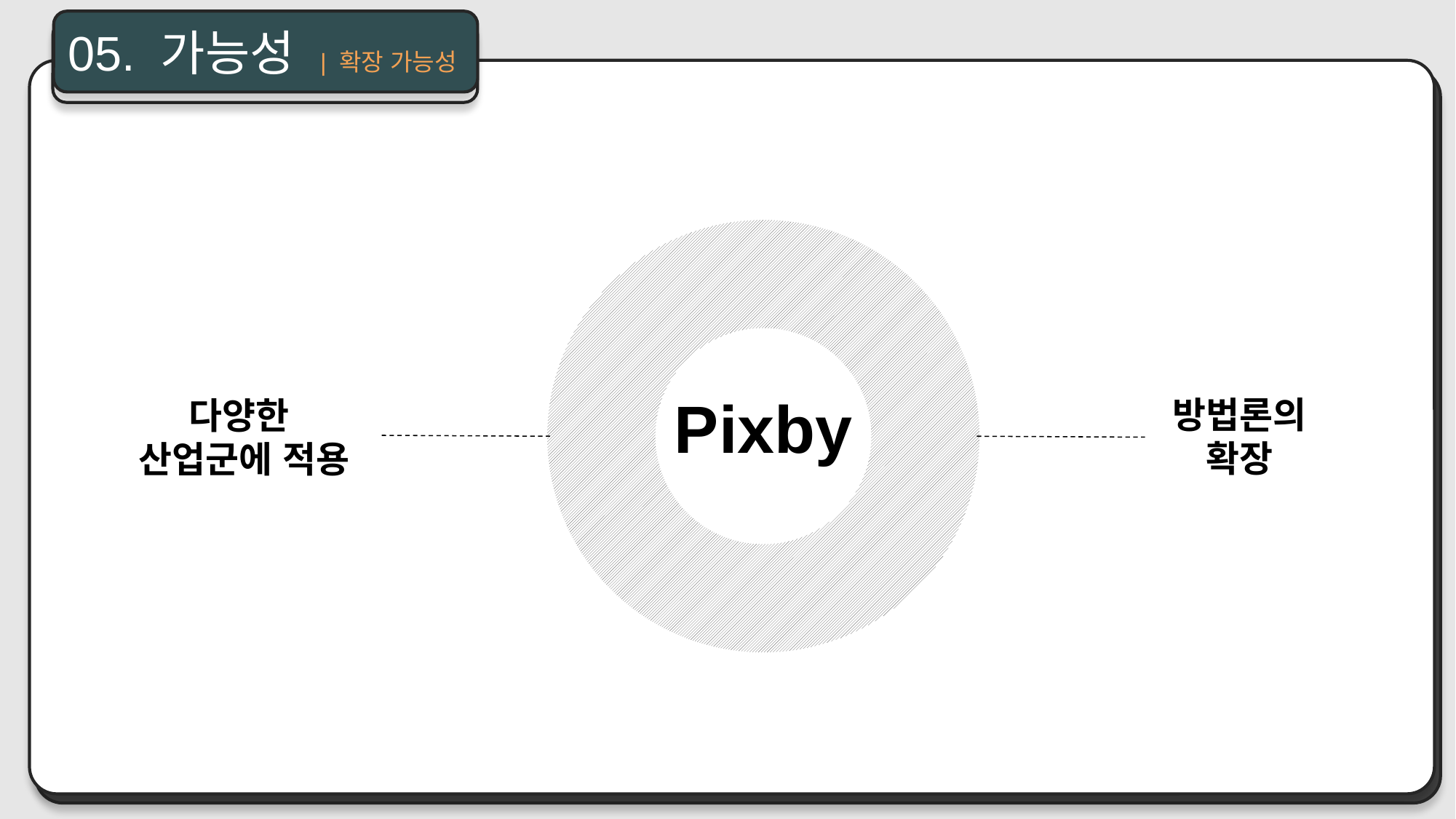

05. 가능성 | 확장 가능성

### Chart

| Category | 판매 |
|---|---|
| 제품 '가' | 1.0 |
| 제품 '나' | 0.0 |
| 제품 '다' | 0.0 |
| 제품 '라' | 0.0 |
Pixby
방법론의 확장
다양한
산업군에 적용